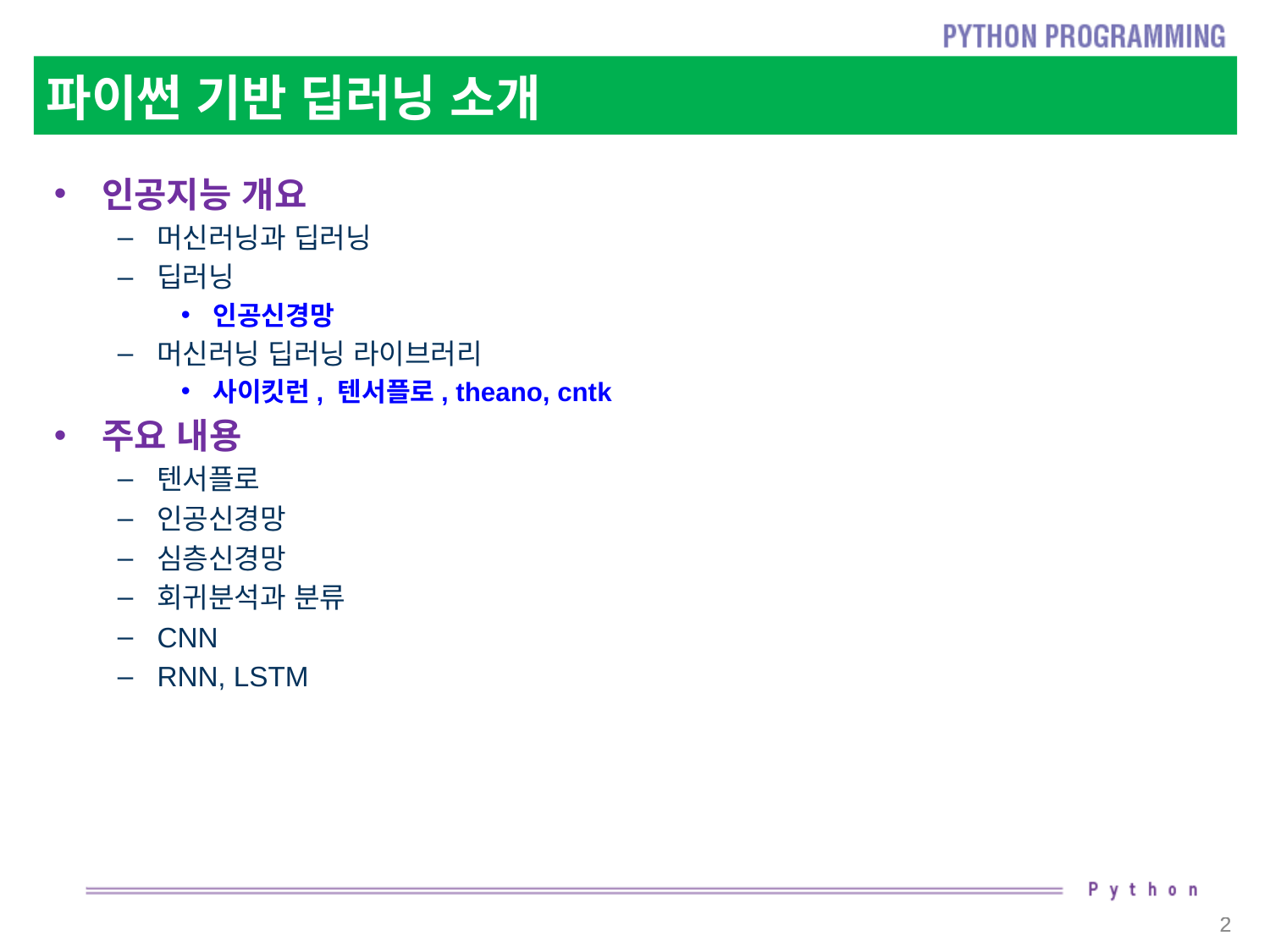

# 파이썬 기반 딥러닝 소개
인공지능 개요
머신러닝과 딥러닝
딥러닝
인공신경망
머신러닝 딥러닝 라이브러리
사이킷런, 텐서플로, theano, cntk
주요 내용
텐서플로
인공신경망
심층신경망
회귀분석과 분류
CNN
RNN, LSTM

2